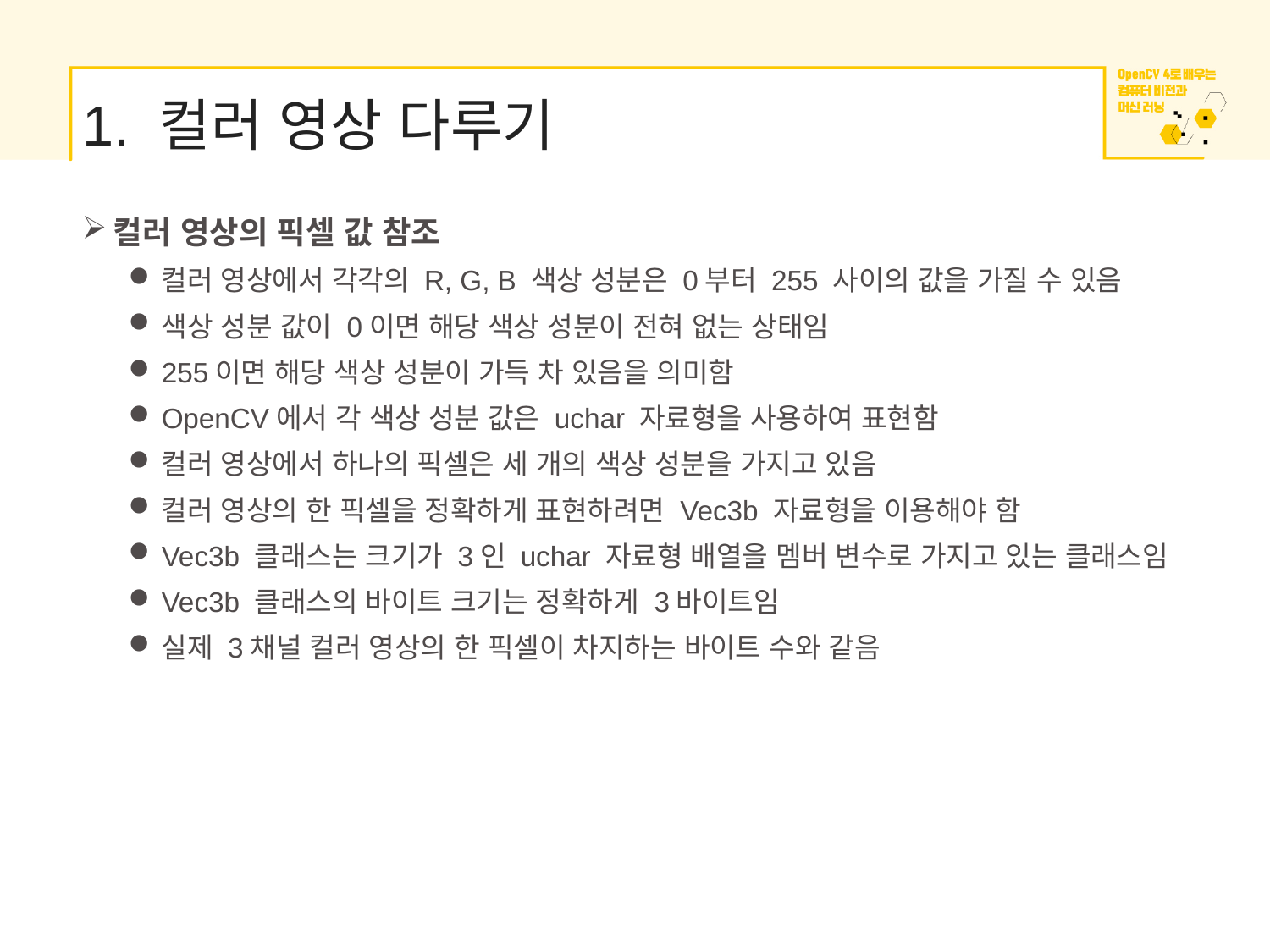

# 1. 컬러 영상 다루기
컬러 영상의 픽셀 값 참조
컬러 영상에서 각각의 R, G, B 색상 성분은 0부터 255 사이의 값을 가질 수 있음
색상 성분 값이 0이면 해당 색상 성분이 전혀 없는 상태임
255이면 해당 색상 성분이 가득 차 있음을 의미함
OpenCV에서 각 색상 성분 값은 uchar 자료형을 사용하여 표현함
컬러 영상에서 하나의 픽셀은 세 개의 색상 성분을 가지고 있음
컬러 영상의 한 픽셀을 정확하게 표현하려면 Vec3b 자료형을 이용해야 함
Vec3b 클래스는 크기가 3인 uchar 자료형 배열을 멤버 변수로 가지고 있는 클래스임
Vec3b 클래스의 바이트 크기는 정확하게 3바이트임
실제 3채널 컬러 영상의 한 픽셀이 차지하는 바이트 수와 같음